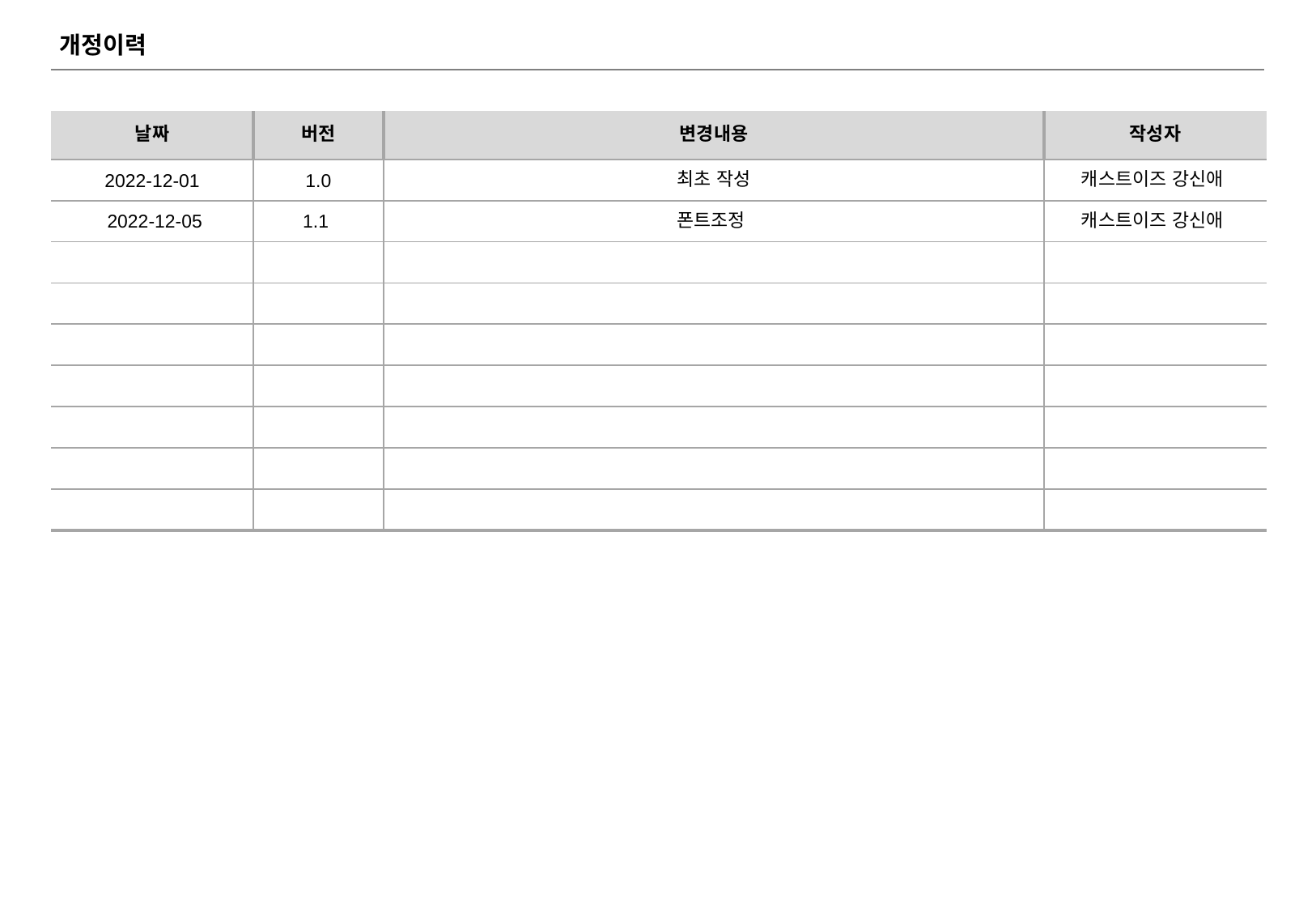

개정이력
| 날짜 | 버전 | 변경내용 | 작성자 |
| --- | --- | --- | --- |
| 2022-12-01 | 1.0 | 최초 작성 | 캐스트이즈 강신애 |
| 2022-12-05 | 1.1 | 폰트조정 | 캐스트이즈 강신애 |
|  |  |  |  |
|  |  |  |  |
|  |  |  |  |
|  |  |  |  |
|  |  |  |  |
|  |  |  |  |
|  |  |  |  |